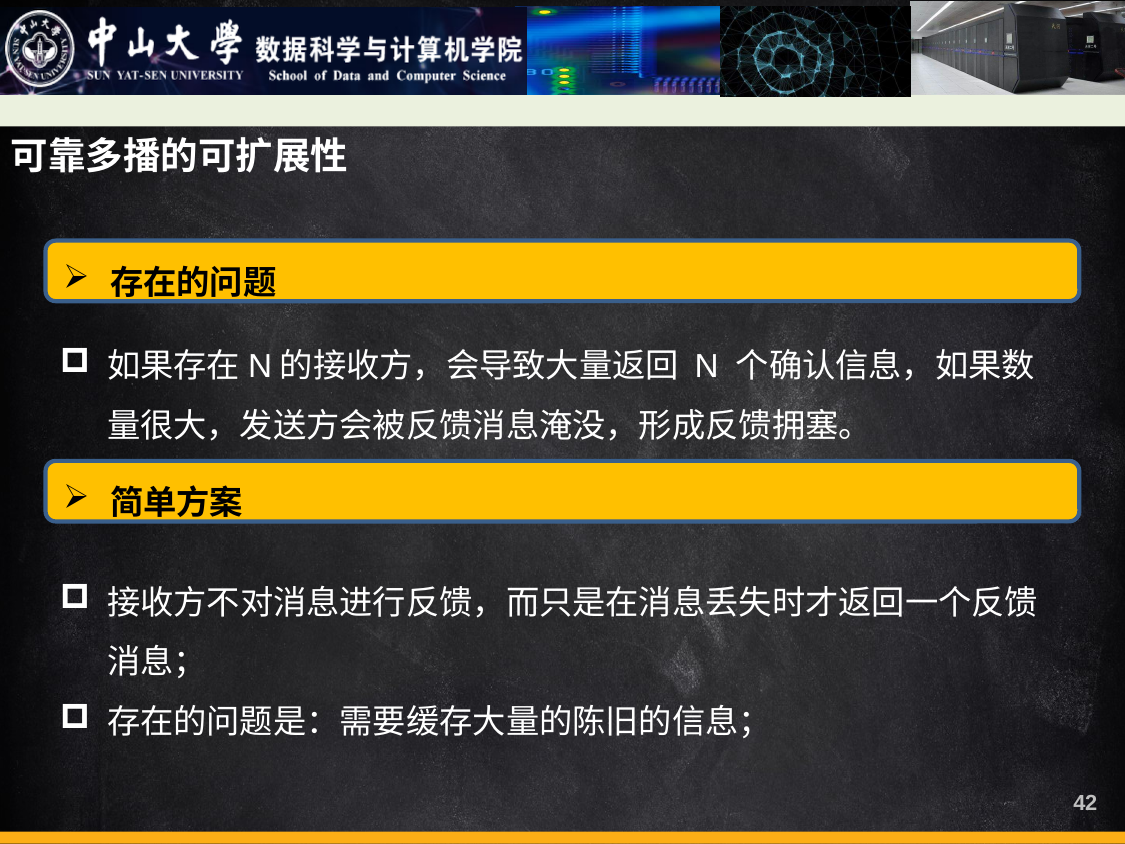

可靠多播的可扩展性
存在的问题
如果存在N的接收方，会导致大量返回 N 个确认信息，如果数量很大，发送方会被反馈消息淹没，形成反馈拥塞。
简单方案
接收方不对消息进行反馈，而只是在消息丢失时才返回一个反馈消息；
存在的问题是：需要缓存大量的陈旧的信息；